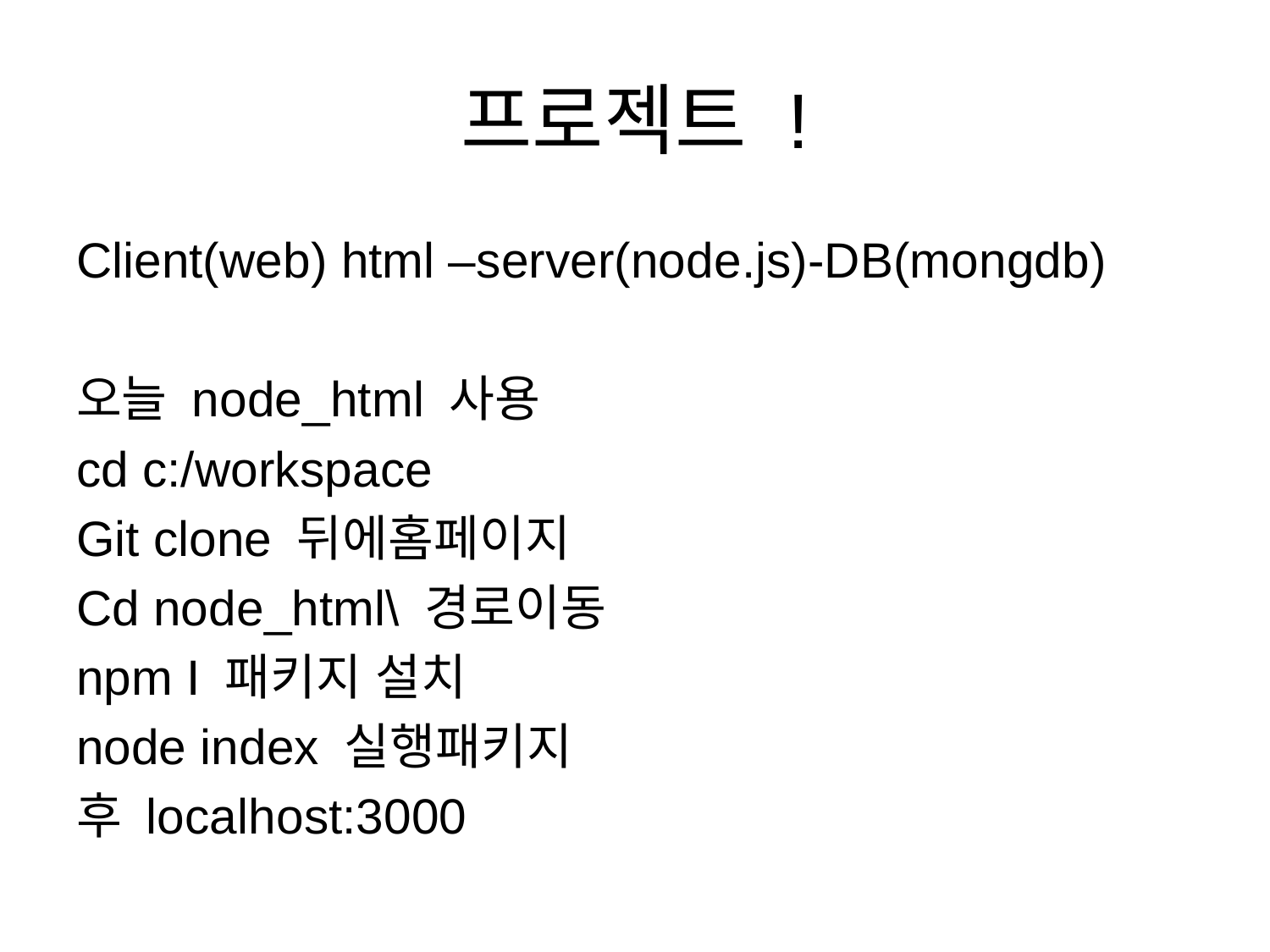

# 프로젝트 !
Client(web) html –server(node.js)-DB(mongdb)

오늘 node_html 사용
cd c:/workspace
Git clone 뒤에홈페이지
Cd node_html\ 경로이동
npm I 패키지 설치
node index 실행패키지
후 localhost:3000